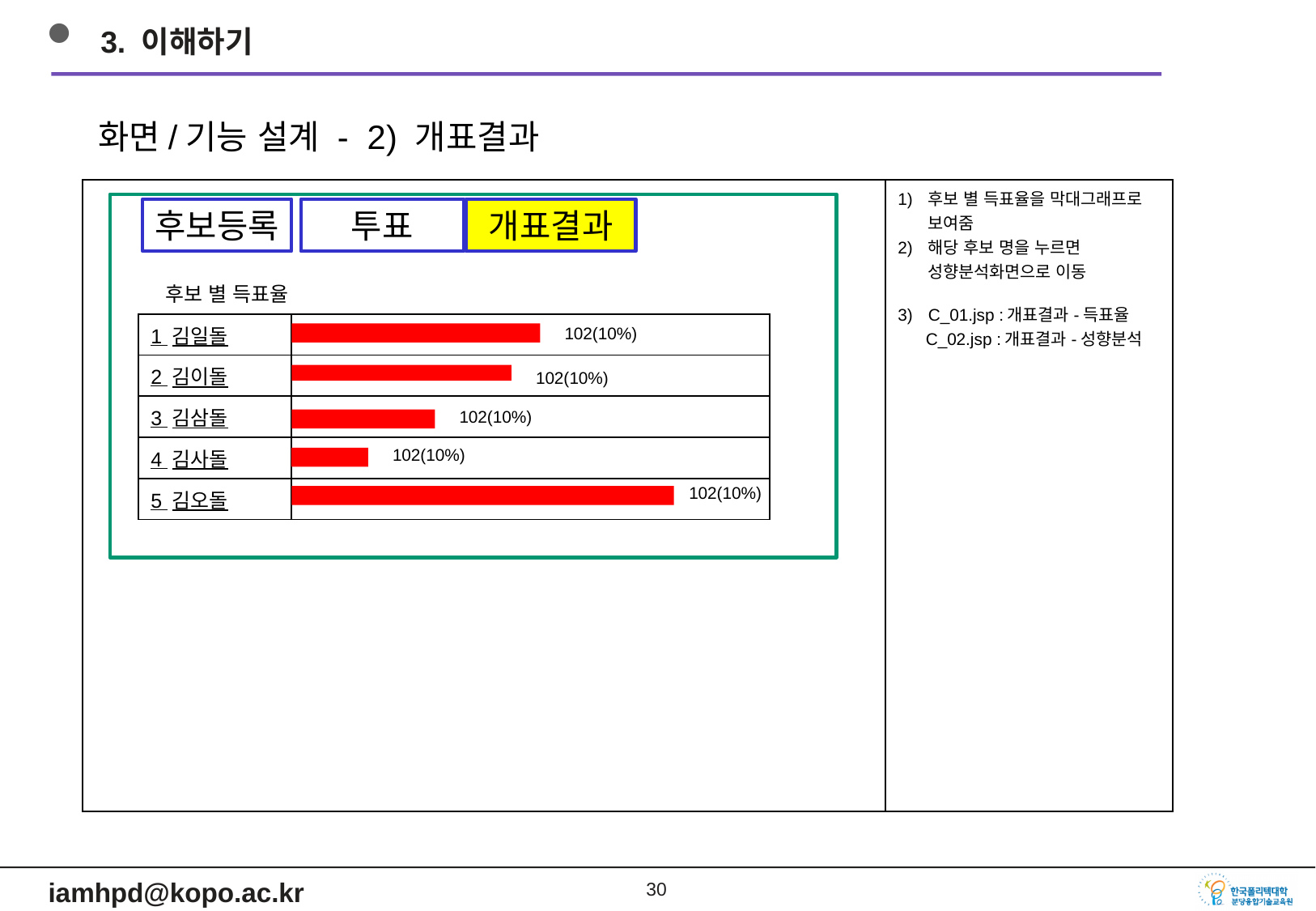

3. 이해하기
화면/기능 설계 -  2) 개표결과
|  | 후보 별 득표율을 막대그래프로 보여줌 해당 후보 명을 누르면 성향분석화면으로 이동 C\_01.jsp :개표결과-득표율 C\_02.jsp :개표결과-성향분석 |
| --- | --- |

후보등록
투표
개표결과
후보 별 득표율
| 1 김일돌 |  |
| --- | --- |
| 2 김이돌 |  |
| 3 김삼돌 |  |
| 4 김사돌 |  |
| 5 김오돌 |  |
102(10%)

102(10%)

102(10%)

102(10%)

102(10%)

30